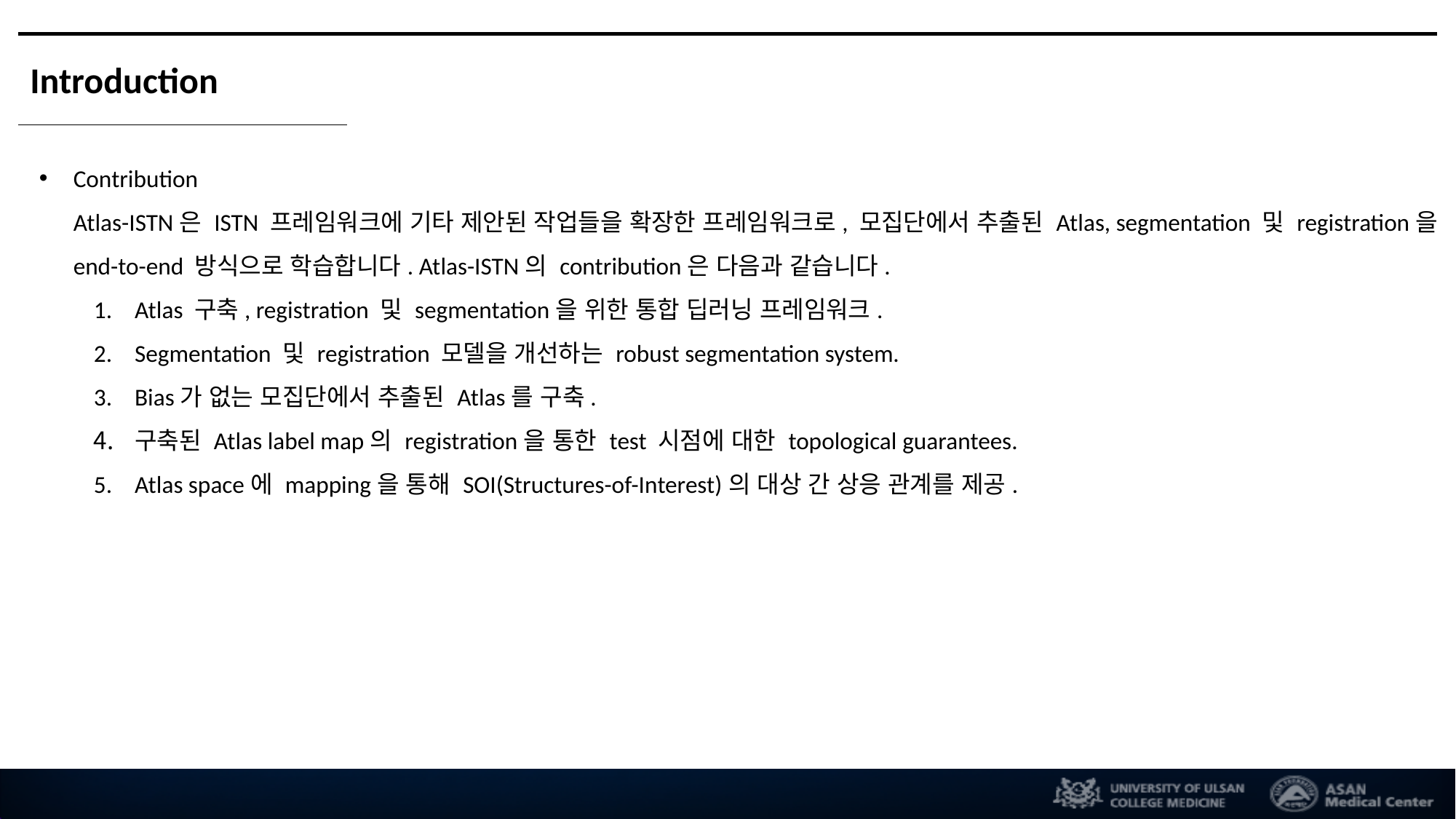

Introduction
Contribution
Atlas-ISTN은 ISTN 프레임워크에 기타 제안된 작업들을 확장한 프레임워크로, 모집단에서 추출된 Atlas, segmentation 및 registration을 end-to-end 방식으로 학습합니다. Atlas-ISTN의 contribution은 다음과 같습니다.
Atlas 구축, registration 및 segmentation을 위한 통합 딥러닝 프레임워크.
Segmentation 및 registration 모델을 개선하는 robust segmentation system.
Bias가 없는 모집단에서 추출된 Atlas를 구축.
구축된 Atlas label map의 registration을 통한 test 시점에 대한 topological guarantees.
Atlas space에 mapping을 통해 SOI(Structures-of-Interest)의 대상 간 상응 관계를 제공.